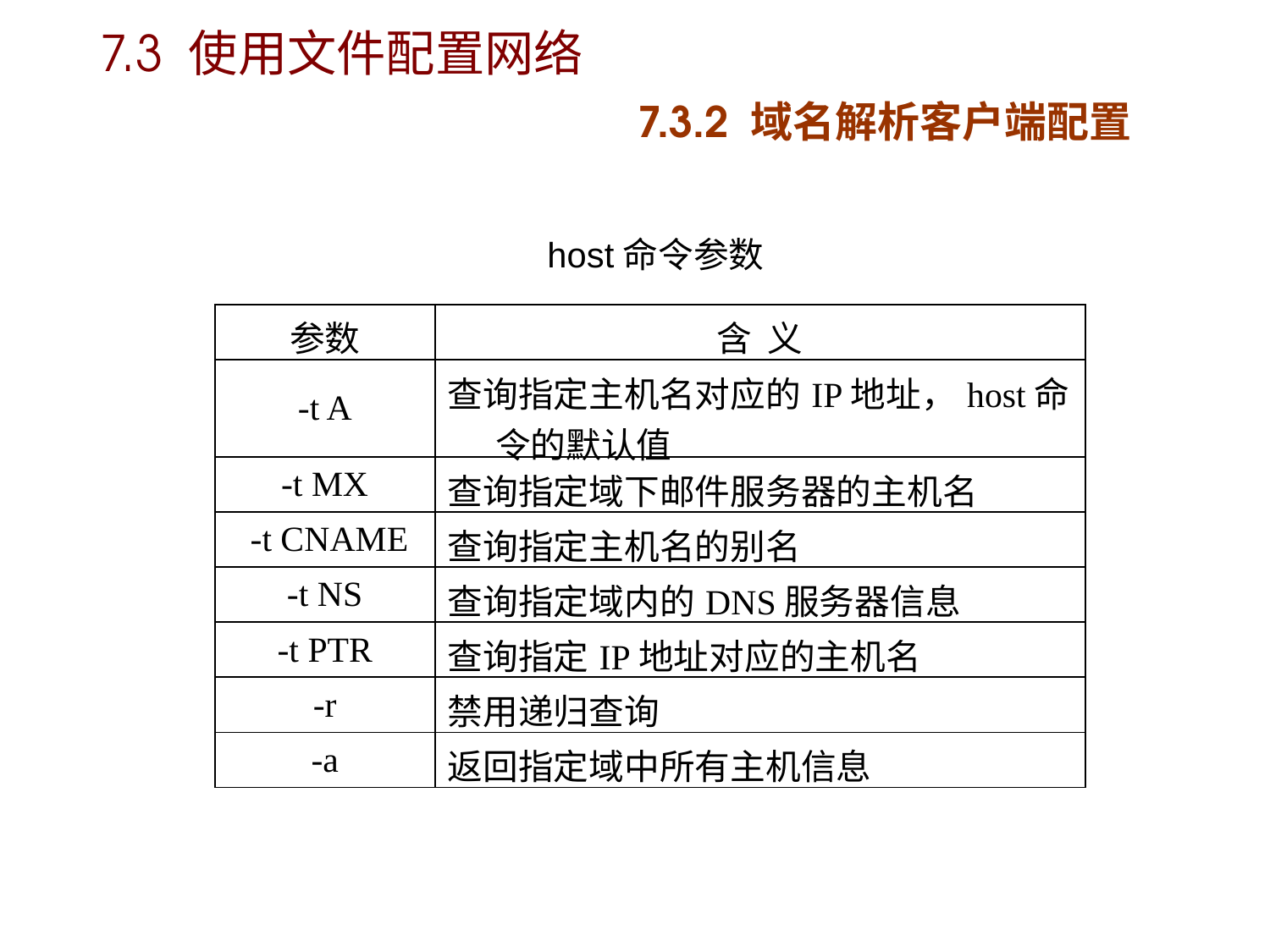

# 7.3 使用文件配置网络 7.3.2 域名解析客户端配置
host命令参数
| 参数 | 含 义 |
| --- | --- |
| -t A | 查询指定主机名对应的IP地址，host命令的默认值 |
| -t MX | 查询指定域下邮件服务器的主机名 |
| ­-t CNAME | 查询指定主机名的别名 |
| -t NS | 查询指定域内的DNS服务器信息 |
| -t PTR | 查询指定IP地址对应的主机名 |
| -r | 禁用递归查询 |
| -a | 返回指定域中所有主机信息 |